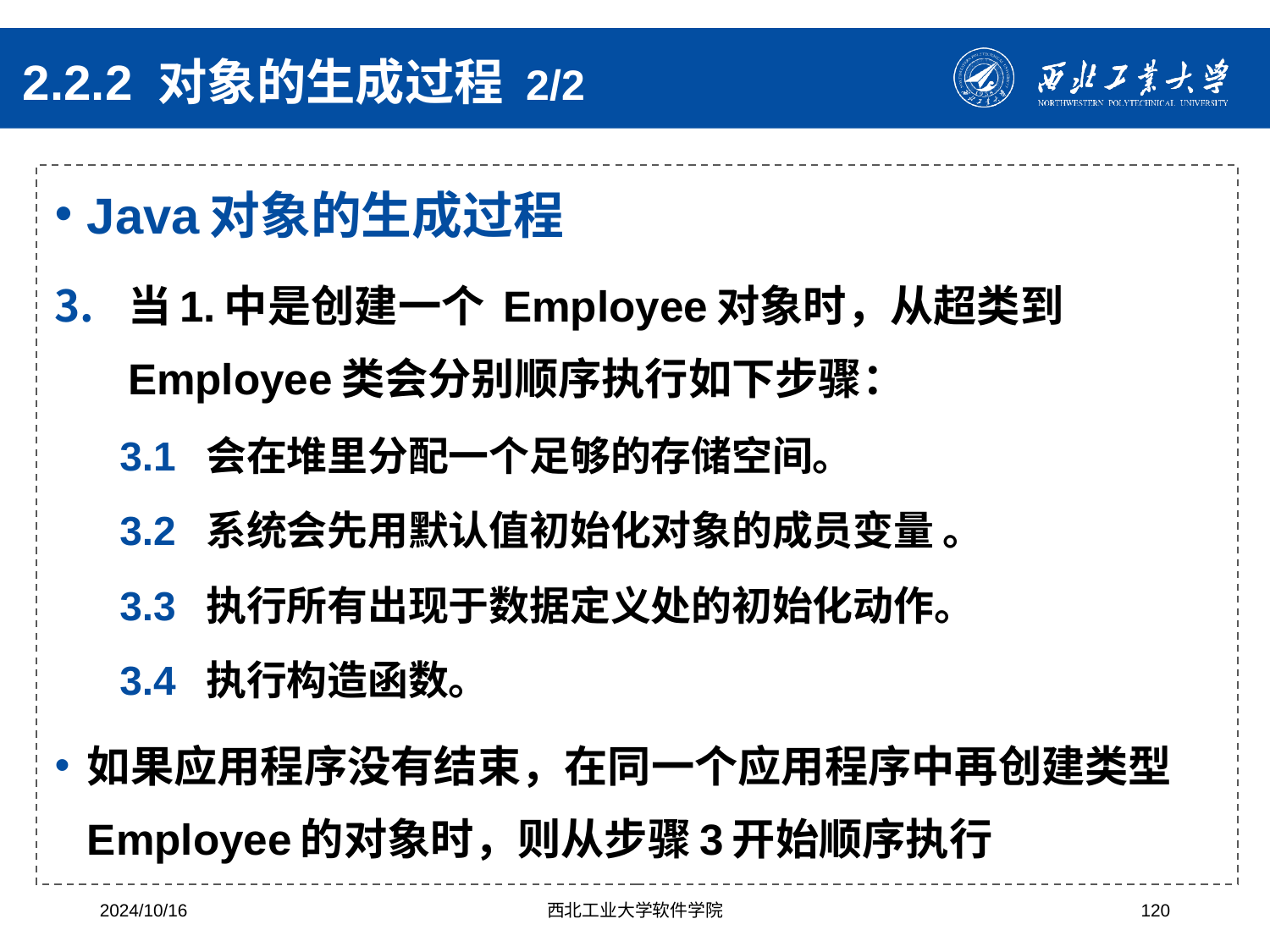

# 2.2.2 对象的生成过程 2/2
Java对象的生成过程
当1.中是创建一个 Employee对象时，从超类到Employee类会分别顺序执行如下步骤：
3.1  会在堆里分配一个足够的存储空间。
3.2  系统会先用默认值初始化对象的成员变量 。
3.3  执行所有出现于数据定义处的初始化动作。
3.4  执行构造函数。
如果应用程序没有结束，在同一个应用程序中再创建类型Employee的对象时，则从步骤3开始顺序执行

2024/10/16
西北工业大学软件学院
120